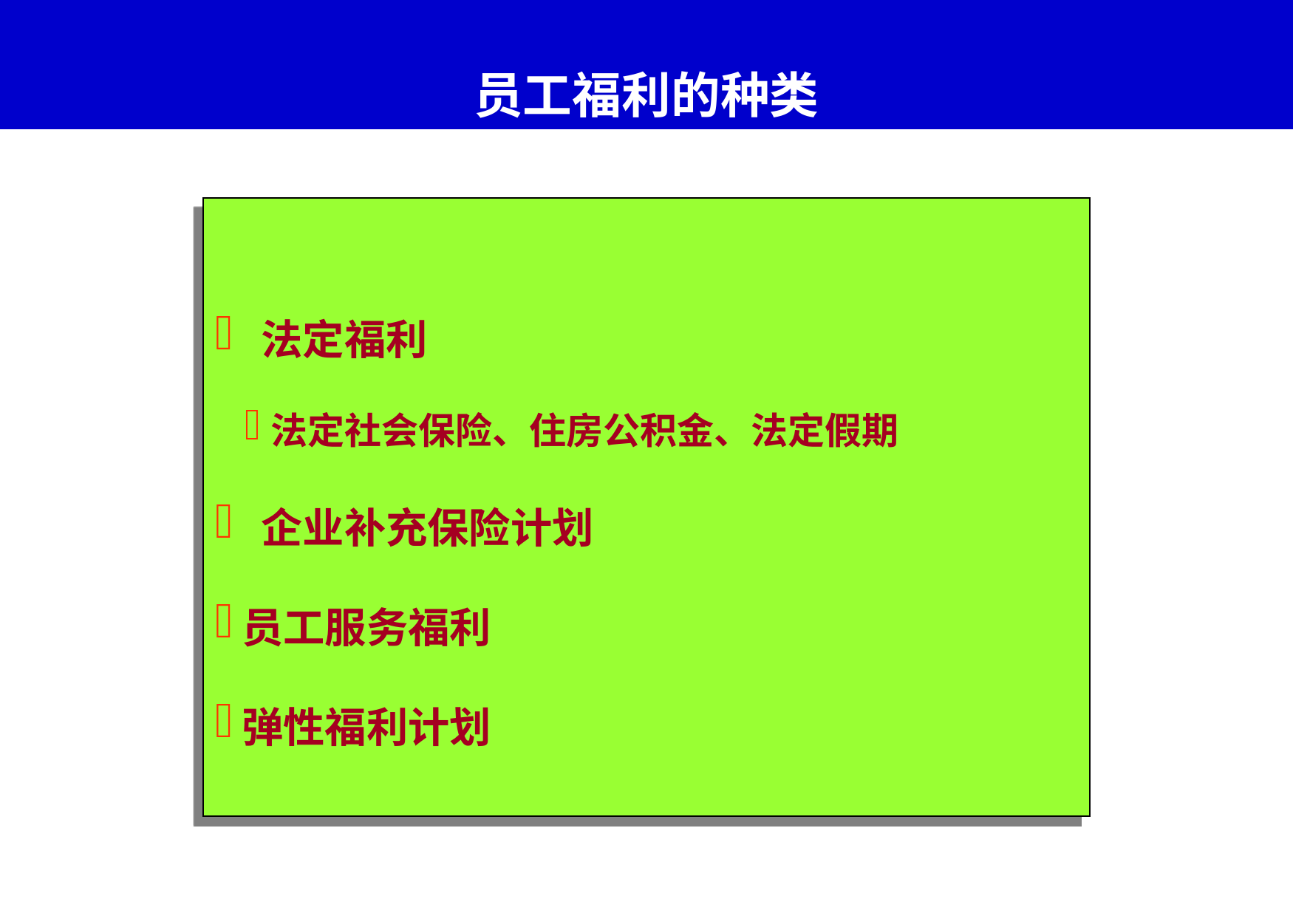

# 员工福利的种类
 法定福利
法定社会保险、住房公积金、法定假期
 企业补充保险计划
员工服务福利
弹性福利计划